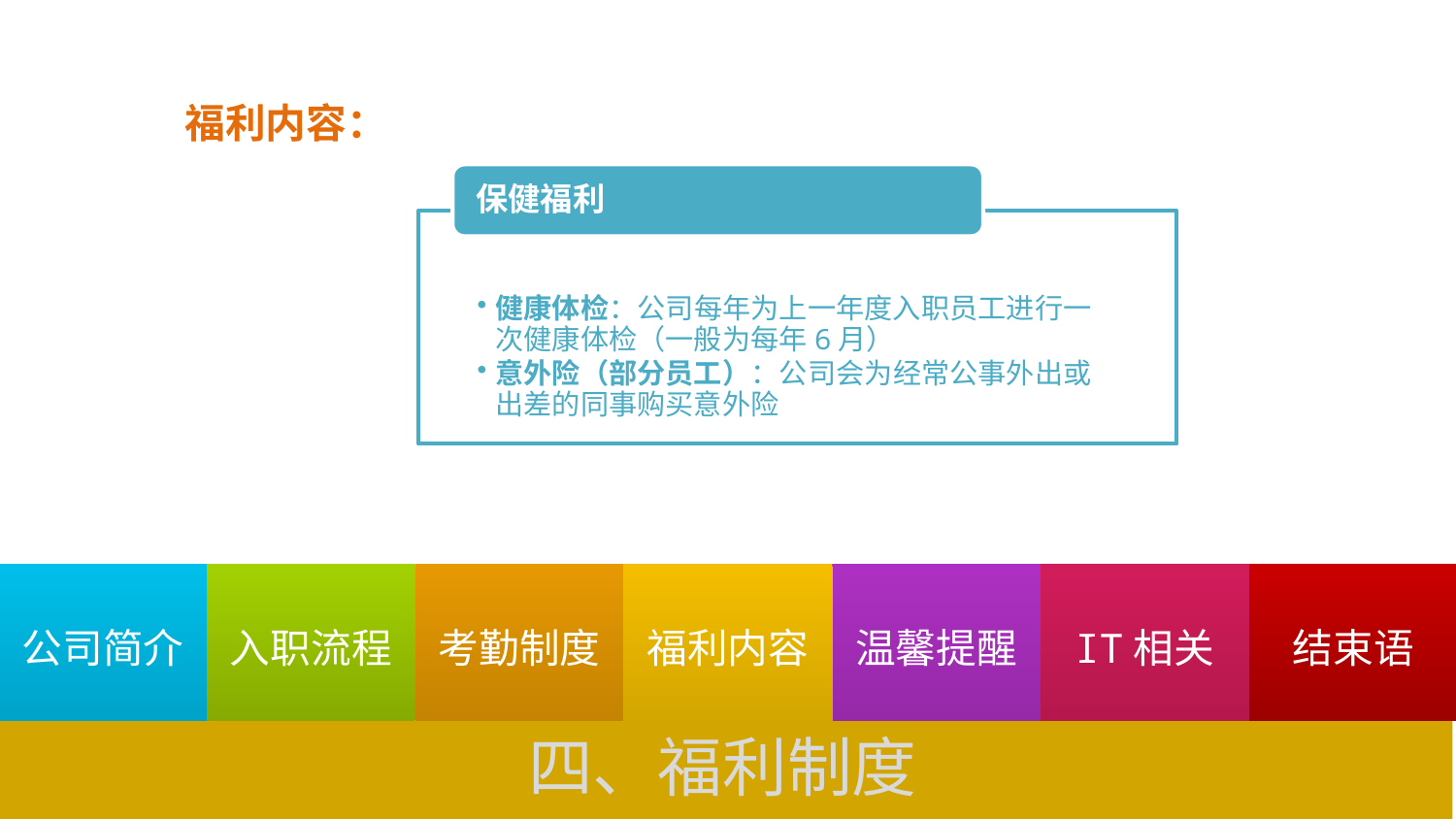

健康体检：公司每年为上一年度入职员工进行一次健康体检（一般为每年6月）
意外险（部分员工）：公司会为经常公事外出或出差的同事购买意外险
保健福利
福利内容：

四、福利制度

结束语
温馨提醒
IT相关
公司简介
入职流程
考勤制度
福利内容